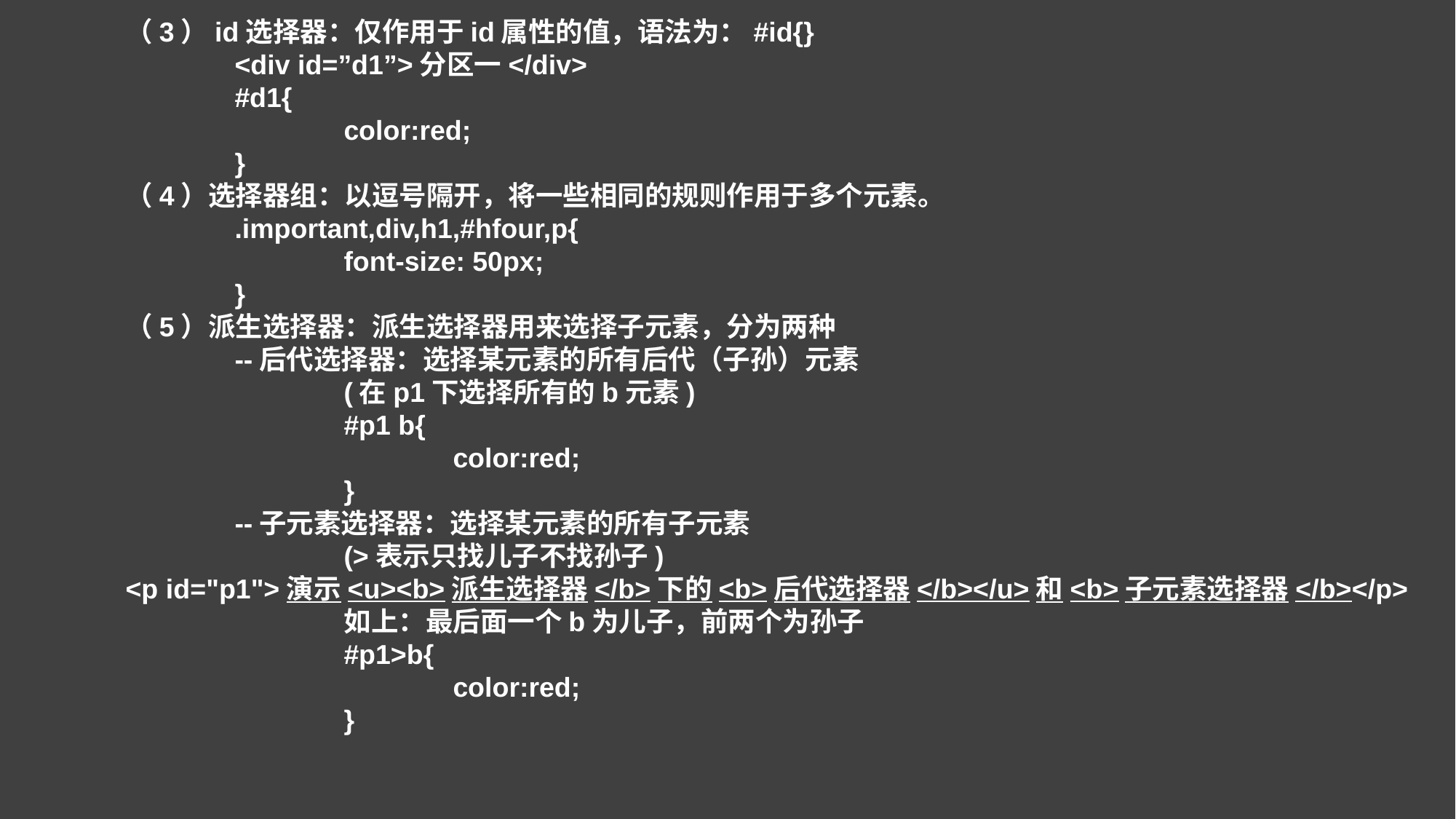

（3）id选择器：仅作用于id属性的值，语法为：#id{}
		<div id=”d1”>分区一</div>
		#d1{
			color:red;
		}
	（4）选择器组：以逗号隔开，将一些相同的规则作用于多个元素。
		.important,div,h1,#hfour,p{
			font-size: 50px;
		}
	（5）派生选择器：派生选择器用来选择子元素，分为两种
		--后代选择器：选择某元素的所有后代（子孙）元素
		(在p1下选择所有的b元素)
		#p1 b{
			color:red;
		}
		--子元素选择器：选择某元素的所有子元素
		(>表示只找儿子不找孙子)
<p id="p1">演示<u><b>派生选择器</b>下的<b>后代选择器</b></u>和<b>子元素选择器</b></p>
		如上：最后面一个b为儿子，前两个为孙子
		#p1>b{
			color:red;
		}